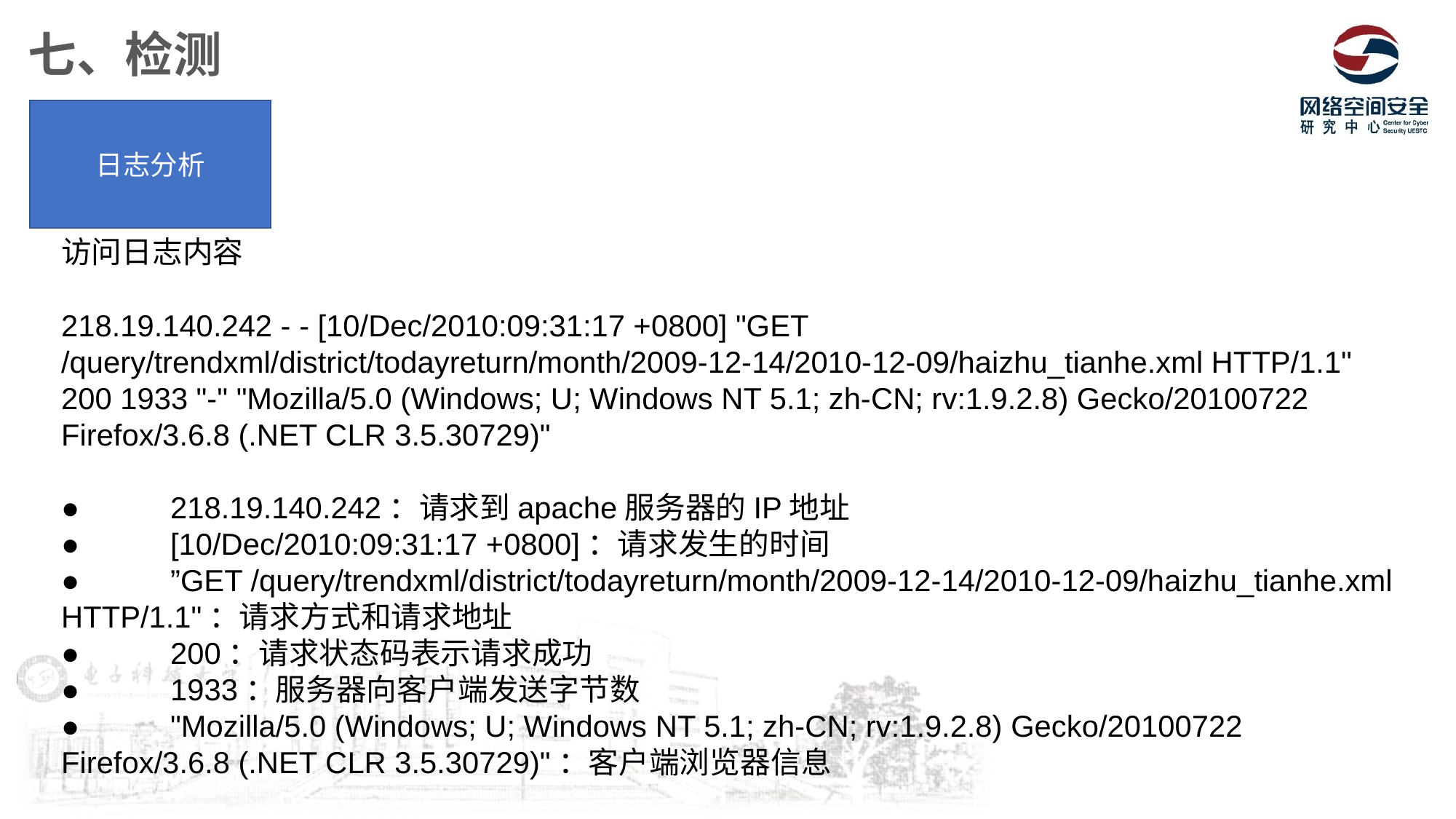

七、检测
日志分析
访问日志内容

218.19.140.242 - - [10/Dec/2010:09:31:17 +0800] "GET /query/trendxml/district/todayreturn/month/2009-12-14/2010-12-09/haizhu_tianhe.xml HTTP/1.1" 200 1933 "-" "Mozilla/5.0 (Windows; U; Windows NT 5.1; zh-CN; rv:1.9.2.8) Gecko/20100722 Firefox/3.6.8 (.NET CLR 3.5.30729)"

●	218.19.140.242：请求到apache服务器的IP地址
●	[10/Dec/2010:09:31:17 +0800]：请求发生的时间
●	”GET /query/trendxml/district/todayreturn/month/2009-12-14/2010-12-09/haizhu_tianhe.xml HTTP/1.1"：请求方式和请求地址
●	200：请求状态码表示请求成功
●	1933：服务器向客户端发送字节数
●	"Mozilla/5.0 (Windows; U; Windows NT 5.1; zh-CN; rv:1.9.2.8) Gecko/20100722 Firefox/3.6.8 (.NET CLR 3.5.30729)"：客户端浏览器信息